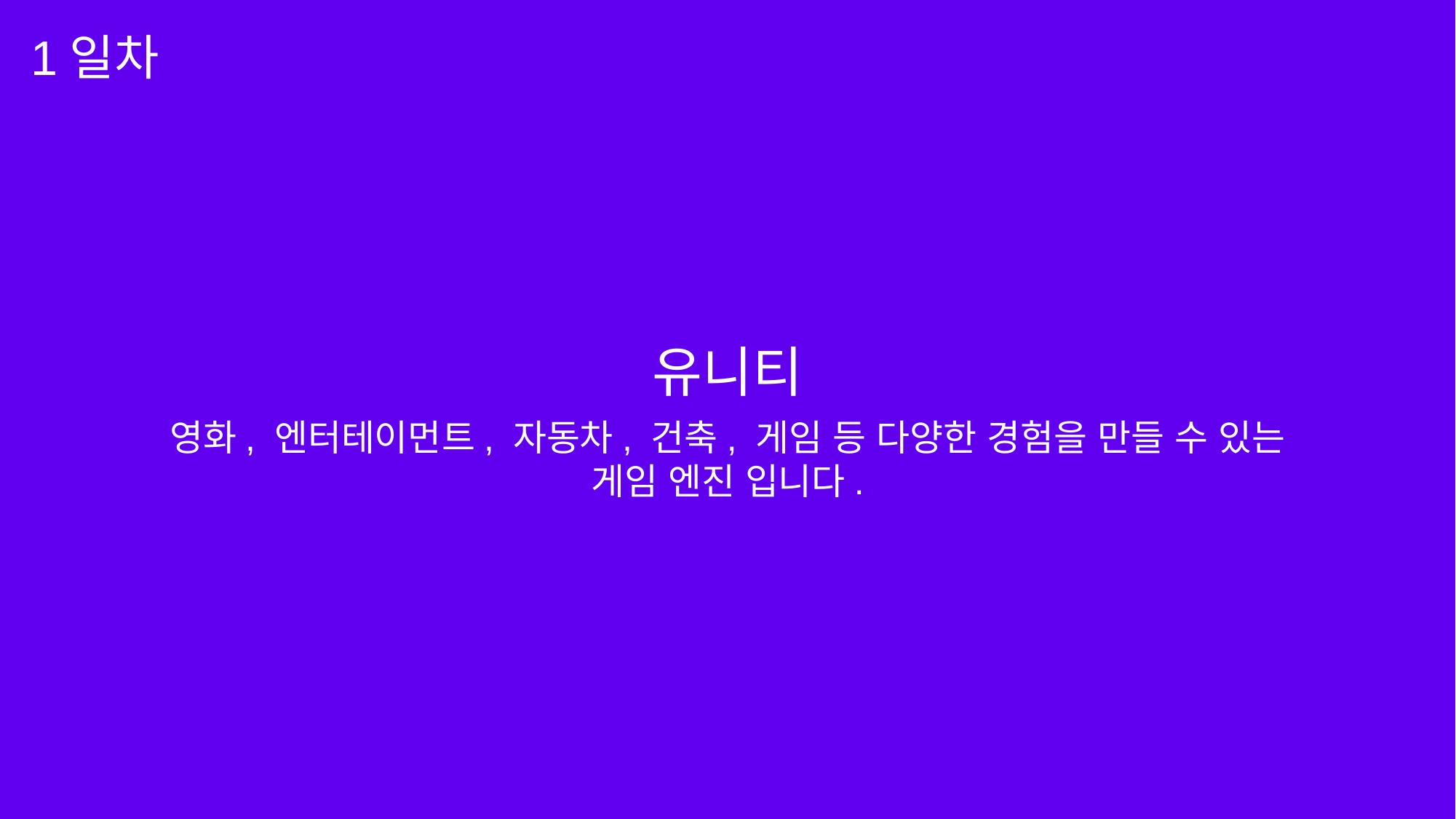

1일차
유니티
영화, 엔터테이먼트, 자동차, 건축, 게임 등 다양한 경험을 만들 수 있는
게임 엔진 입니다.